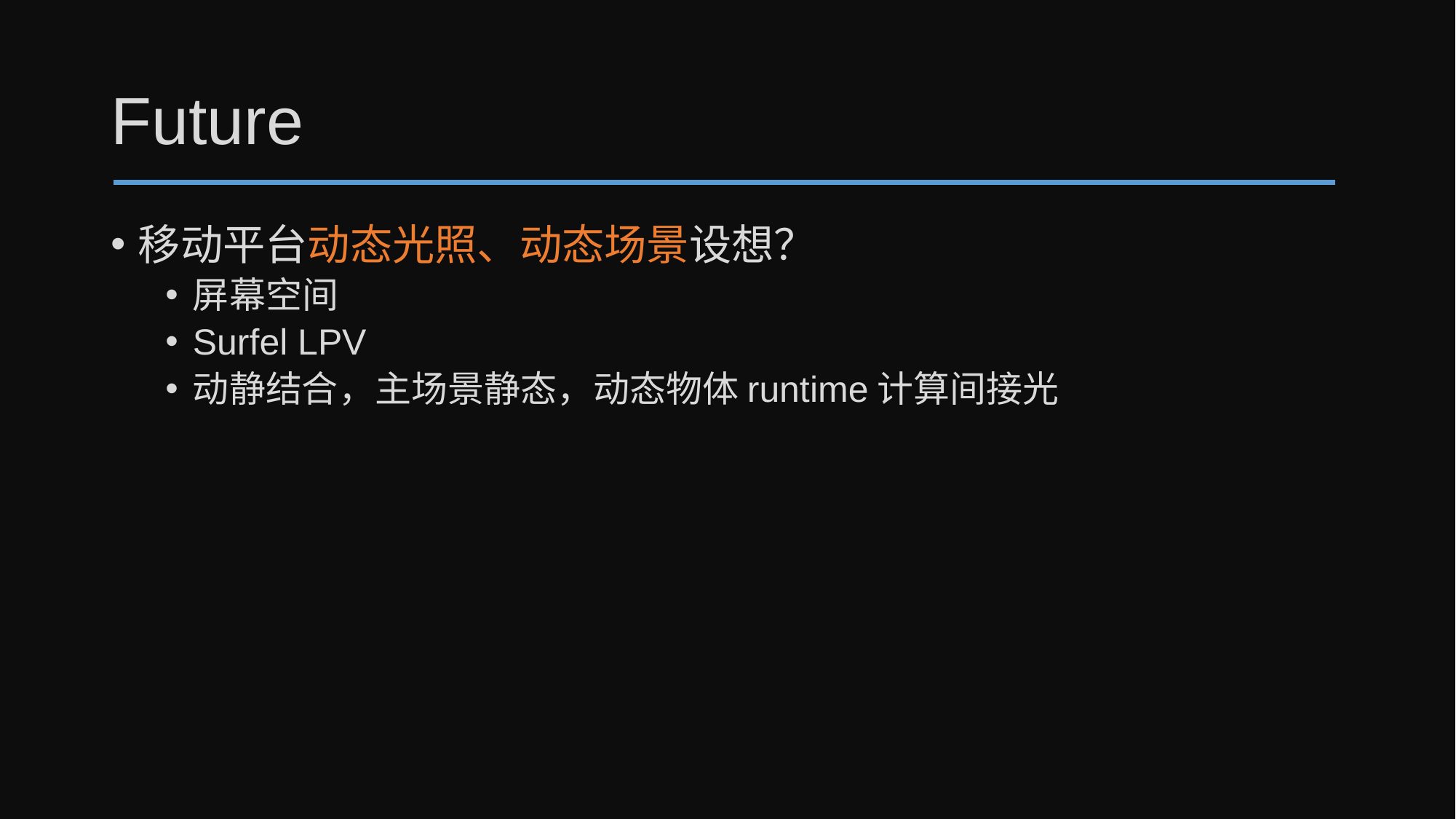

# Future
移动平台动态光照、动态场景设想？
屏幕空间
Surfel LPV
动静结合，主场景静态，动态物体runtime计算间接光